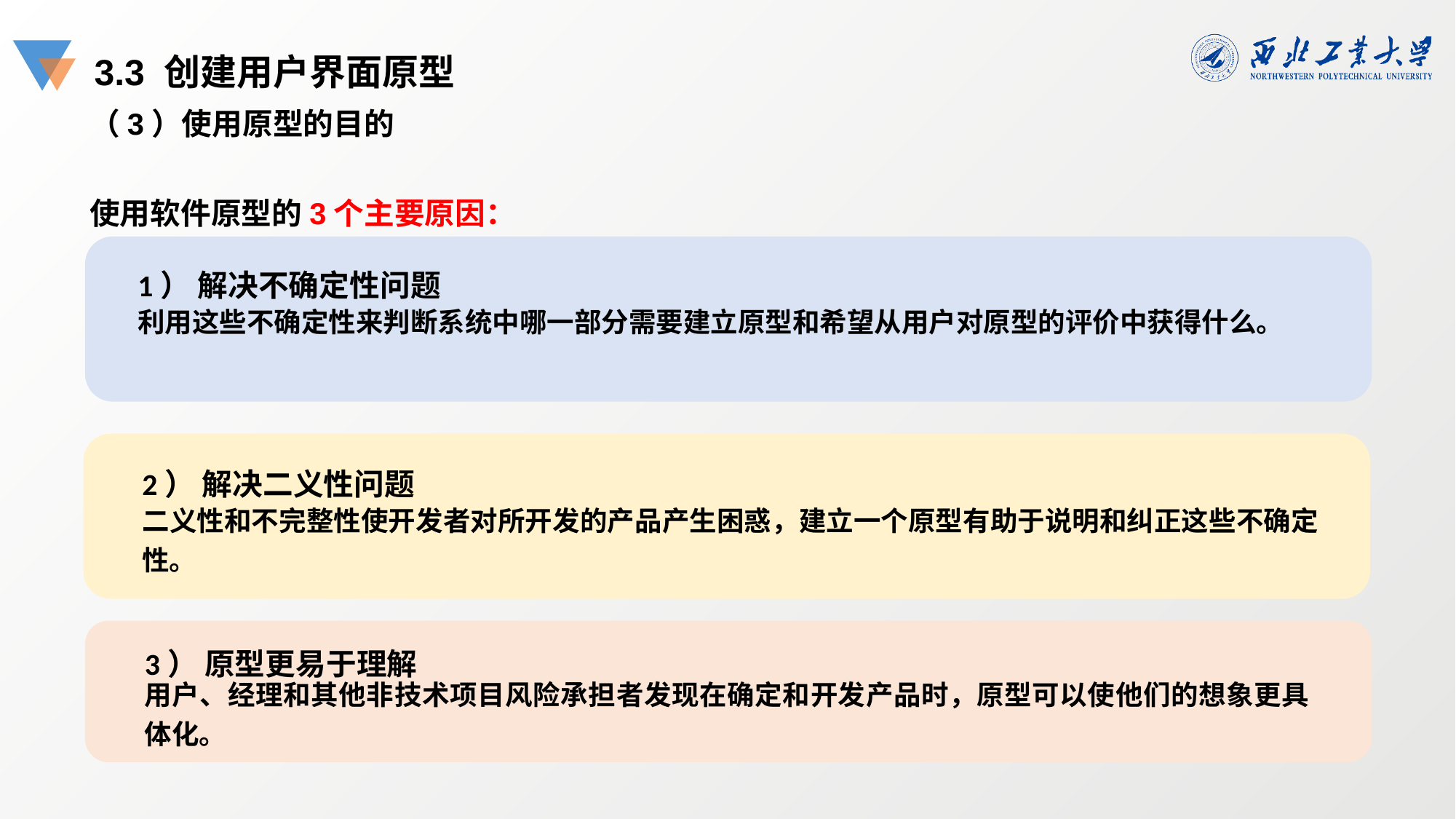

3.3 创建用户界面原型
（3）使用原型的目的
使用软件原型的3个主要原因：

1） 解决不确定性问题
利用这些不确定性来判断系统中哪一部分需要建立原型和希望从用户对原型的评价中获得什么。

2） 解决二义性问题
二义性和不完整性使开发者对所开发的产品产生困惑，建立一个原型有助于说明和纠正这些不确定性。

3） 原型更易于理解
用户、经理和其他非技术项目风险承担者发现在确定和开发产品时，原型可以使他们的想象更具体化。
17